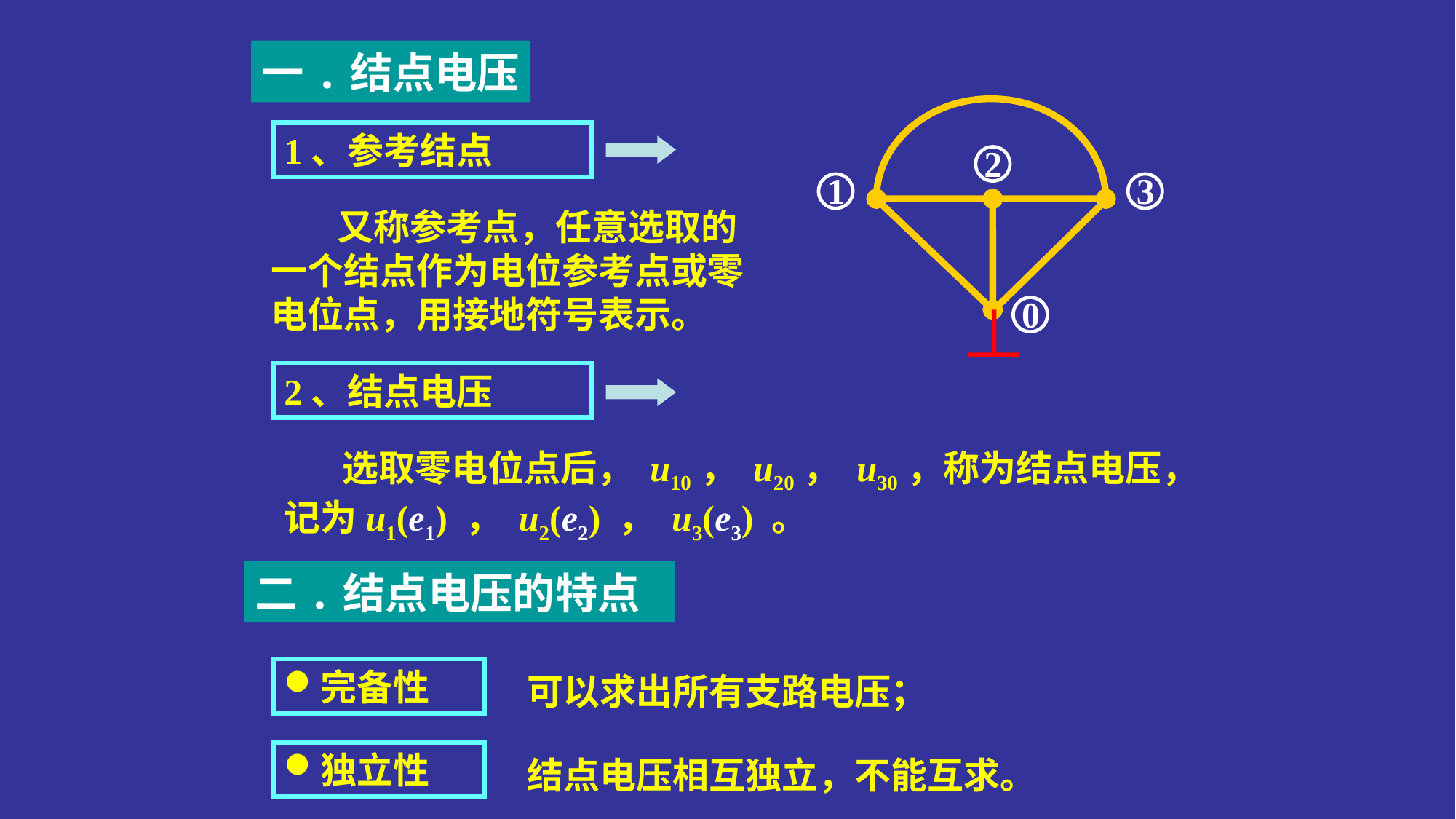

一.结点电压

1、参考结点
2

1

3

0

       又称参考点，任意选取的一个结点作为电位参考点或零电位点，用接地符号表示。
2、结点电压

      选取零电位点后， u10， u20， u30，称为结点电压， 记为u1(e1) ， u2(e2) ， u3(e3) 。
二.结点电压的特点
可以求出所有支路电压；
完备性
结点电压相互独立，不能互求。
独立性